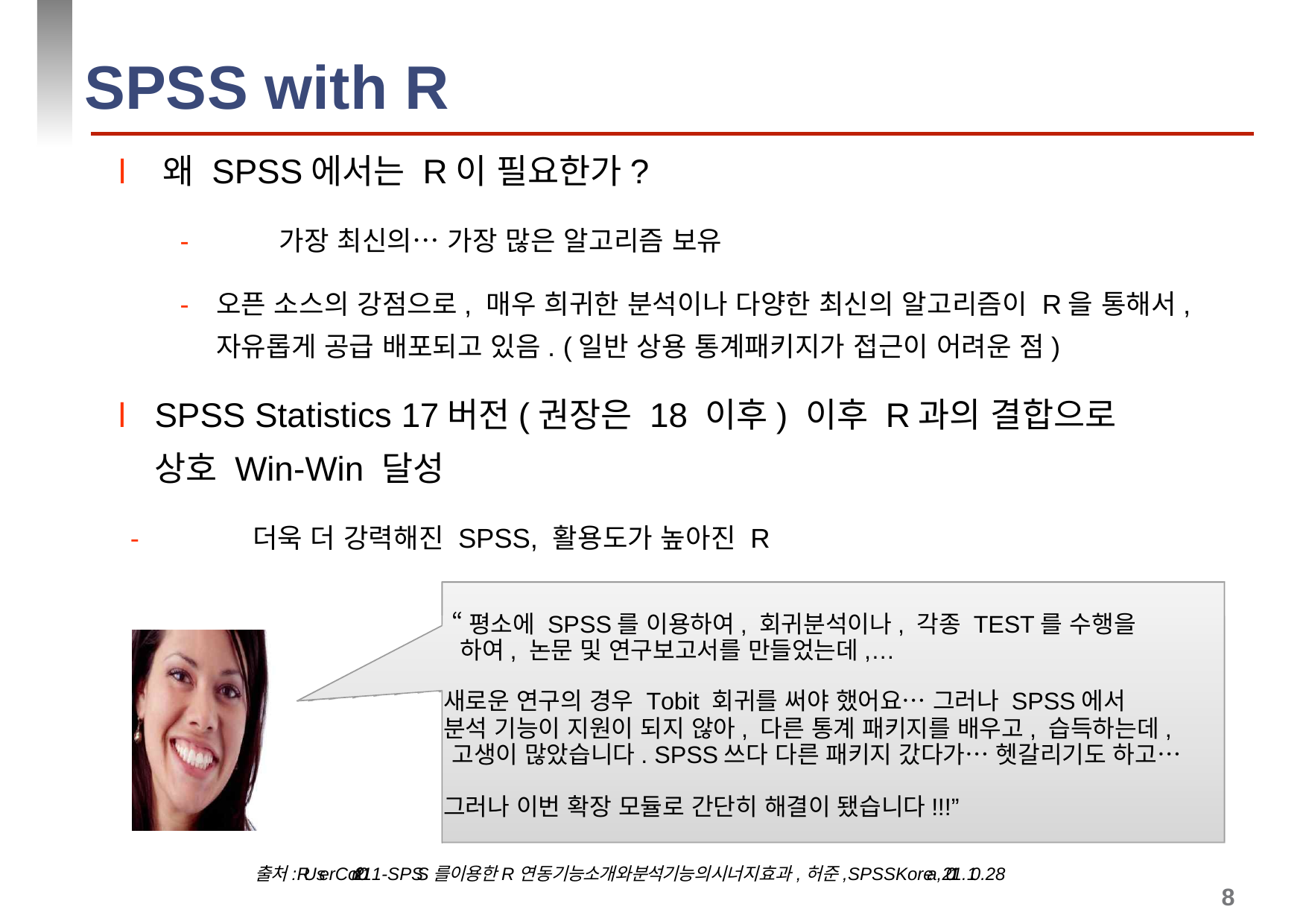

# SPSS with R
l 왜 SPSS에서는 R이 필요한가?

-	가장 최신의… 가장 많은 알고리즘 보유
-	오픈 소스의 강점으로, 매우 희귀한 분석이나 다양한 최신의 알고리즘이 R을 통해서, 자유롭게 공급 배포되고 있음. (일반 상용 통계패키지가 접근이 어려운 점)
l SPSS Statistics 17버전(권장은 18 이후) 이후 R과의 결합으로 상호 Win-Win 달성

-	더욱 더 강력해진 SPSS, 활용도가 높아진 R

“평소에 SPSS를 이용하여, 회귀분석이나, 각종 TEST를 수행을 하여, 논문 및 연구보고서를 만들었는데,…

새로운 연구의 경우 Tobit 회귀를 써야 했어요… 그러나 SPSS에서
분석 기능이 지원이 되지 않아, 다른 통계 패키지를 배우고, 습득하는데, 고생이 많았습니다. SPSS쓰다 다른 패키지 갔다가… 헷갈리기도 하고…

그러나 이번 확장 모듈로 간단히 해결이 됐습니다!!!”

출처:RUserConf2011-SPSS를이용한R연동기능소개와분석기능의시너지효과,허준,SPSSKorea,2011.10.28
8